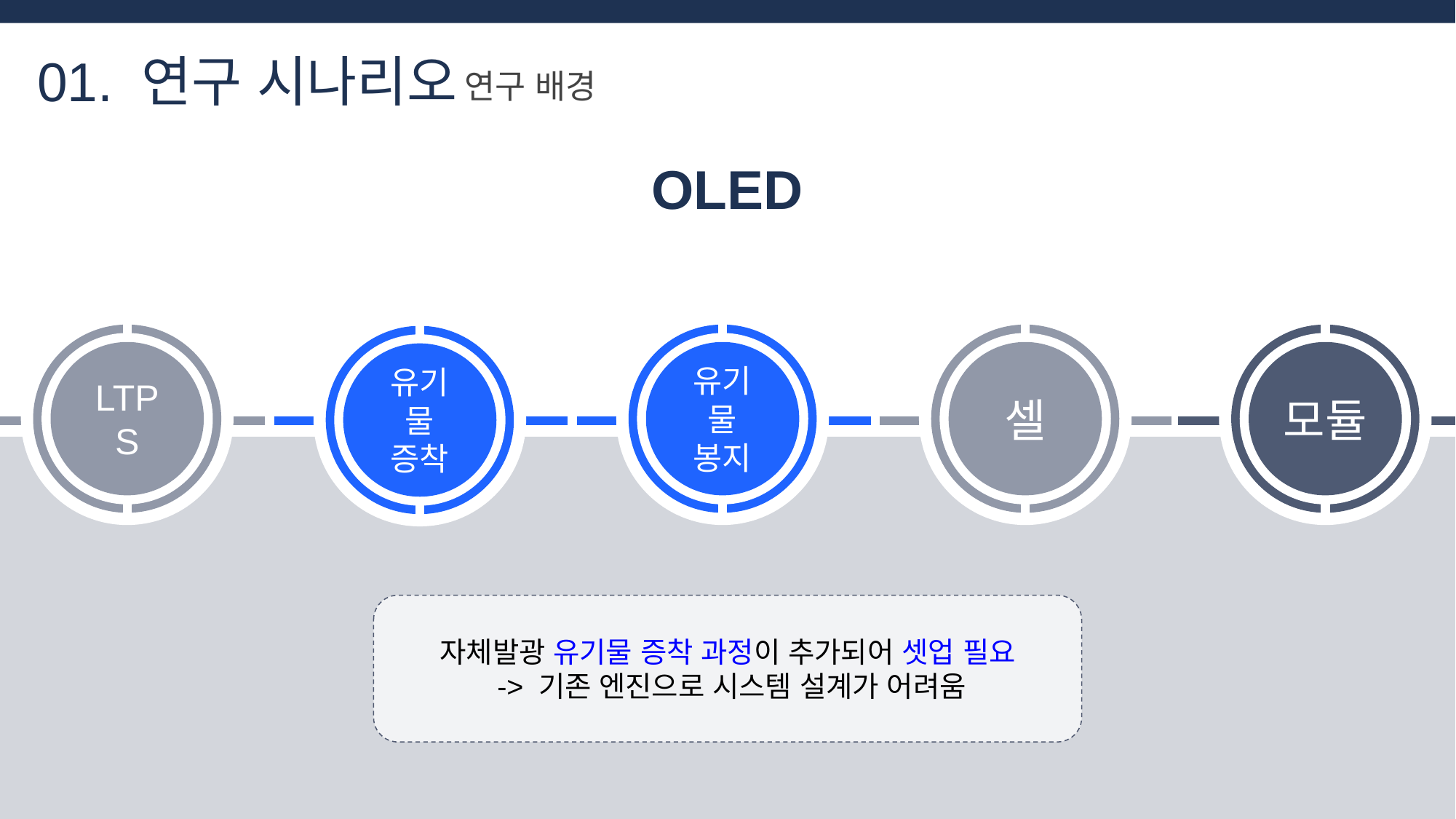

01. 연구 시나리오
연구 배경
OLED

1

LTPS

1

유기물 봉지

1

셀

1

모듈

1

유기물 증착

자체발광 유기물 증착 과정이 추가되어 셋업 필요
 -> 기존 엔진으로 시스템 설계가 어려움